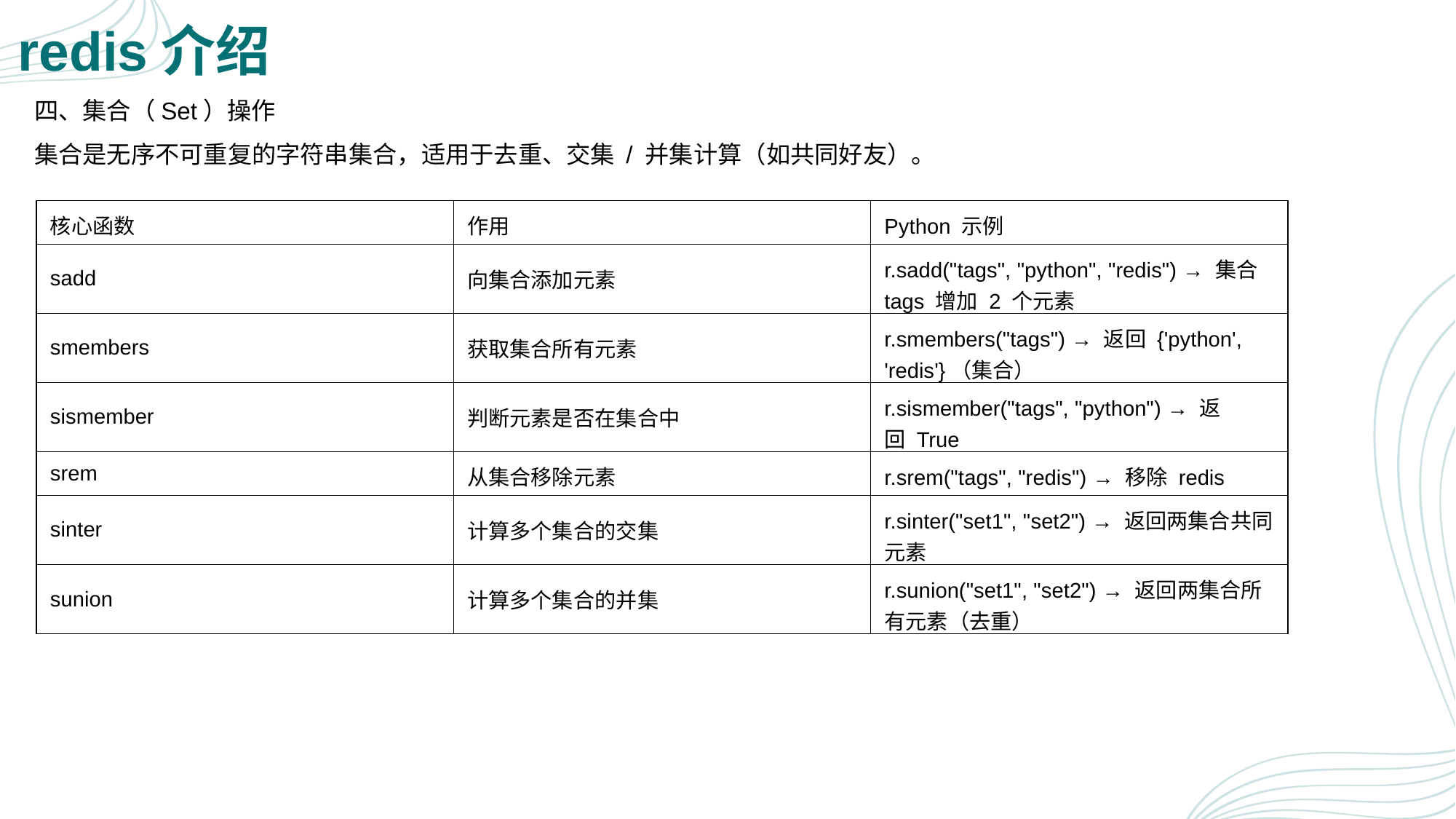

# redis介绍
四、集合（Set）操作
集合是无序不可重复的字符串集合，适用于去重、交集 / 并集计算（如共同好友）。
| 核心函数 | 作用 | Python 示例 |
| --- | --- | --- |
| sadd | 向集合添加元素 | r.sadd("tags", "python", "redis") → 集合 tags 增加 2 个元素 |
| smembers | 获取集合所有元素 | r.smembers("tags") → 返回 {'python', 'redis'}（集合） |
| sismember | 判断元素是否在集合中 | r.sismember("tags", "python") → 返回 True |
| srem | 从集合移除元素 | r.srem("tags", "redis") → 移除 redis |
| sinter | 计算多个集合的交集 | r.sinter("set1", "set2") → 返回两集合共同元素 |
| sunion | 计算多个集合的并集 | r.sunion("set1", "set2") → 返回两集合所有元素（去重） |